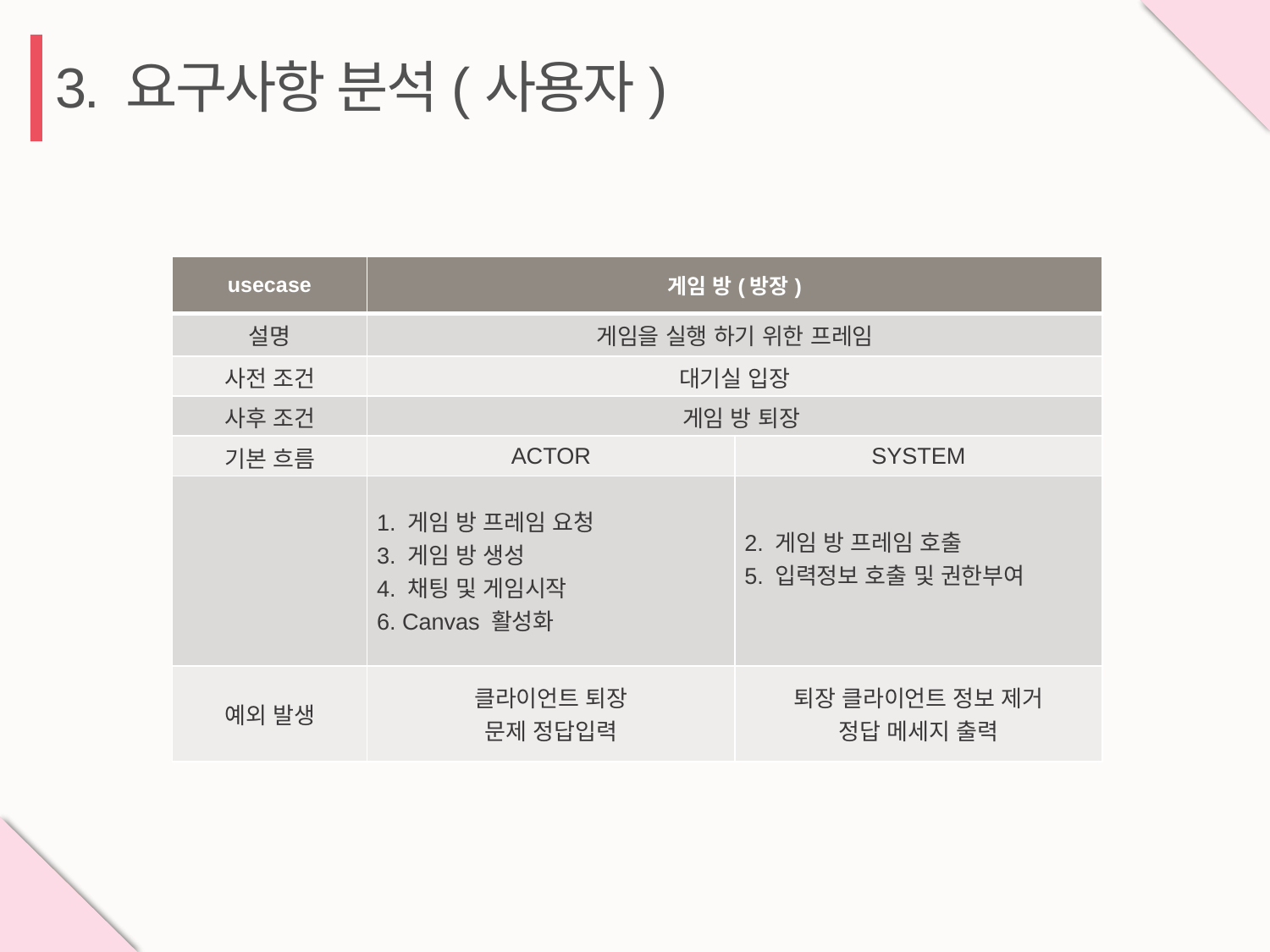

3. 요구사항 분석(사용자)
| usecase | 게임 방(방장) |  |
| --- | --- | --- |
| 설명 | 게임을 실행 하기 위한 프레임 |  |
| 사전 조건 | 대기실 입장 |  |
| 사후 조건 | 게임 방 퇴장 |  |
| 기본 흐름 | ACTOR | SYSTEM |
|  | 1. 게임 방 프레임 요청 3. 게임 방 생성 4. 채팅 및 게임시작 6. Canvas 활성화 | 2. 게임 방 프레임 호출 5. 입력정보 호출 및 권한부여 |
| 예외 발생 | 클라이언트 퇴장 문제 정답입력 | 퇴장 클라이언트 정보 제거 정답 메세지 출력 |